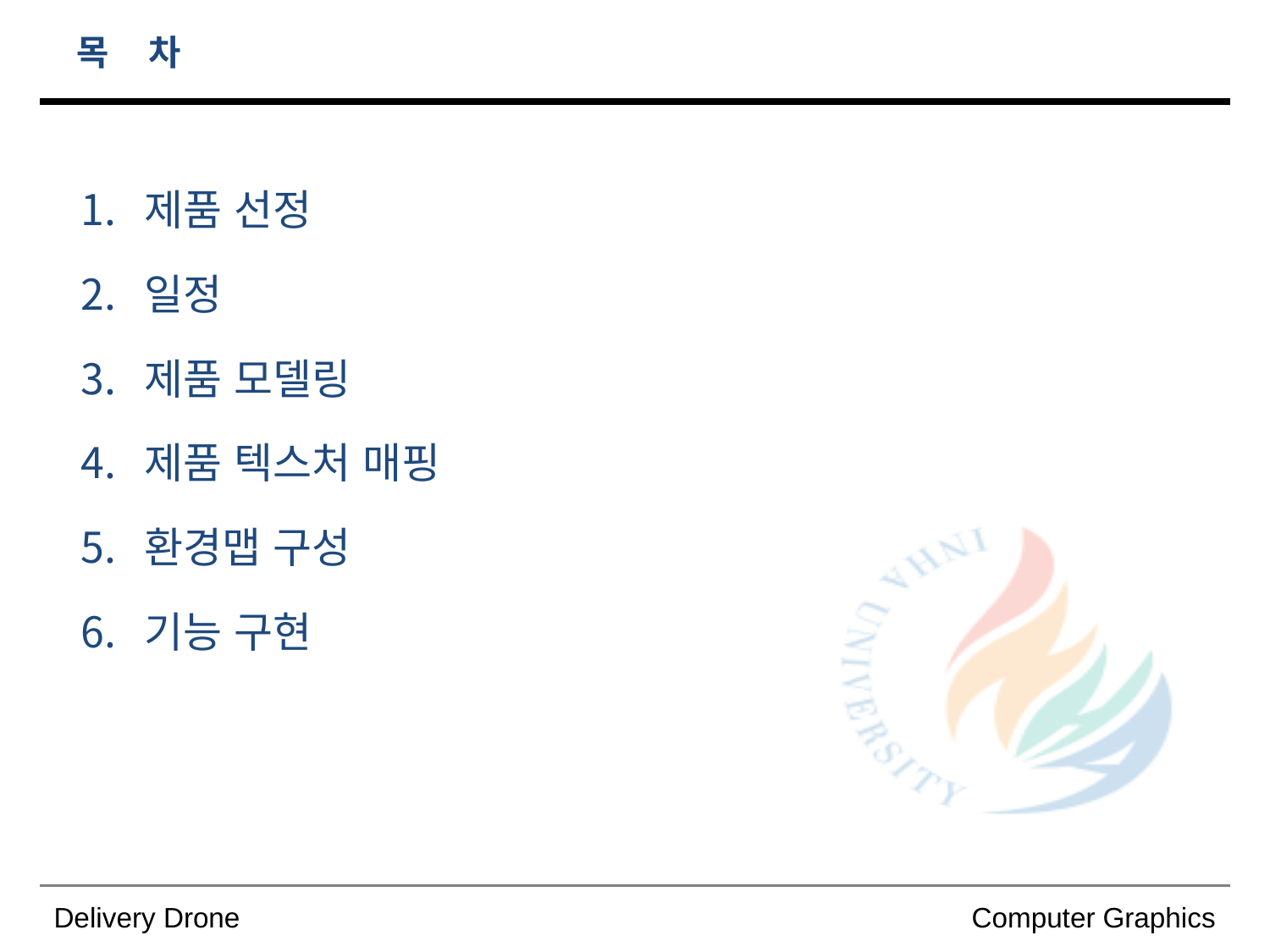

# 목    차
제품 선정
일정
제품 모델링
제품 텍스처 매핑
환경맵 구성
기능 구현

2